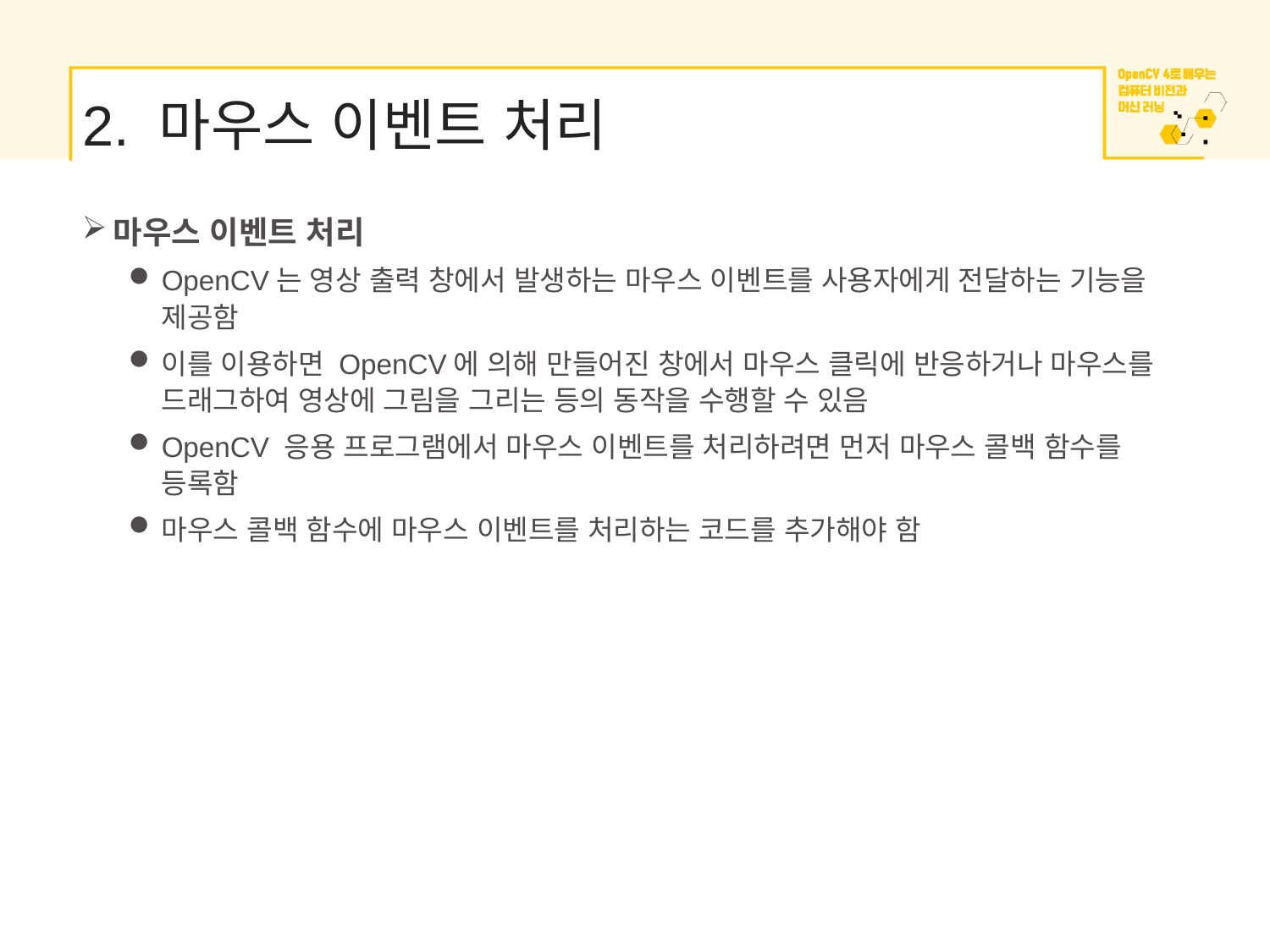

# 2. 마우스 이벤트 처리
마우스 이벤트 처리
OpenCV는 영상 출력 창에서 발생하는 마우스 이벤트를 사용자에게 전달하는 기능을 제공함
이를 이용하면 OpenCV에 의해 만들어진 창에서 마우스 클릭에 반응하거나 마우스를 드래그하여 영상에 그림을 그리는 등의 동작을 수행할 수 있음
OpenCV 응용 프로그램에서 마우스 이벤트를 처리하려면 먼저 마우스 콜백 함수를 등록함
마우스 콜백 함수에 마우스 이벤트를 처리하는 코드를 추가해야 함